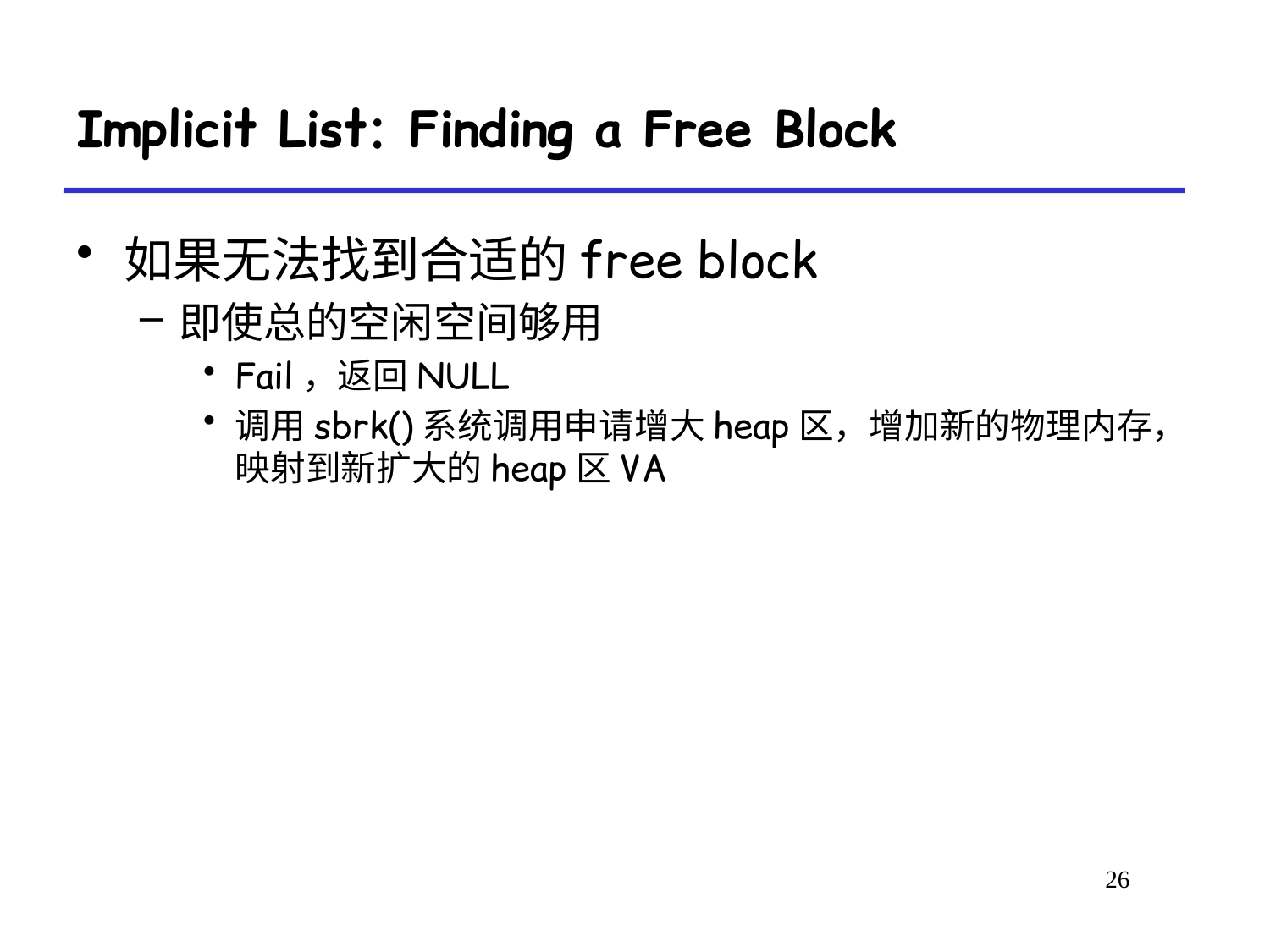

# Implicit List: Finding a Free Block
如果无法找到合适的free block
即使总的空闲空间够用
Fail，返回NULL
调用sbrk()系统调用申请增大heap区，增加新的物理内存，映射到新扩大的heap区VA

26